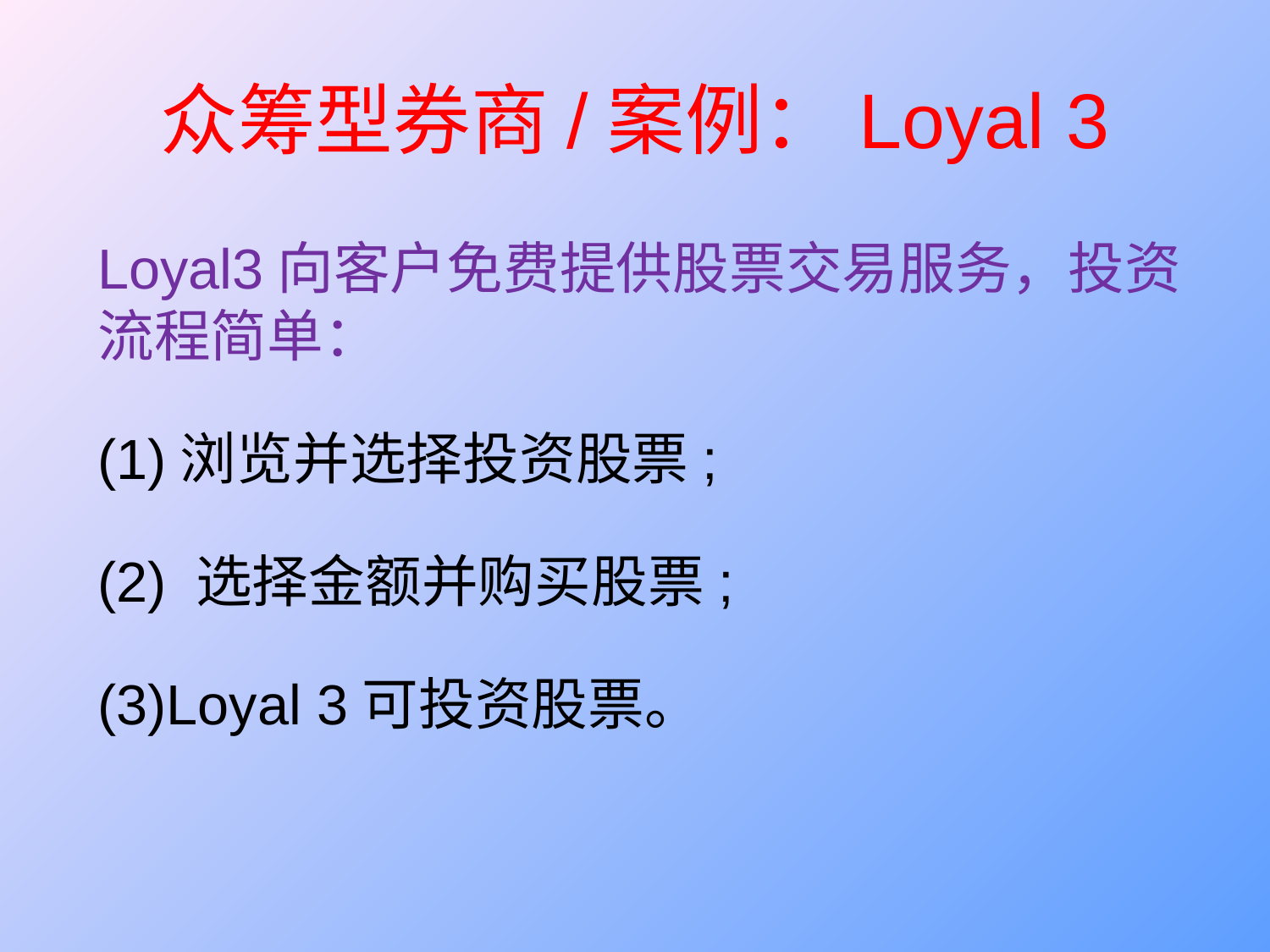

# 众筹型券商/案例：Loyal 3
Loyal3向客户免费提供股票交易服务，投资流程简单：
(1)浏览并选择投资股票;
(2) 选择金额并购买股票;
(3)Loyal 3可投资股票。